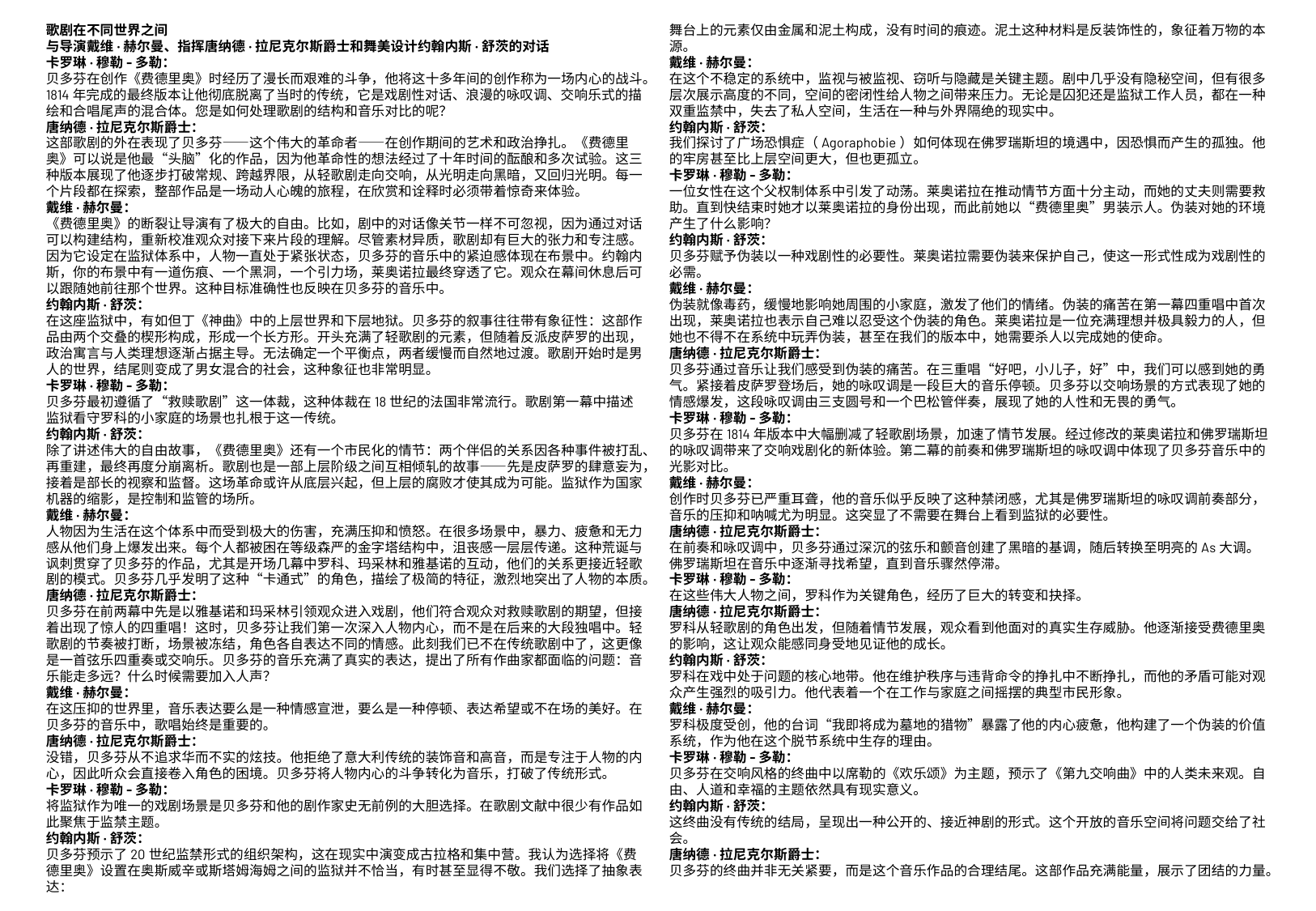

歌剧在不同世界之间
与导演戴维·赫尔曼、指挥唐纳德·拉尼克尔斯爵士和舞美设计约翰内斯·舒茨的对话
卡罗琳·穆勒-多勒：
贝多芬在创作《费德里奥》时经历了漫长而艰难的斗争，他将这十多年间的创作称为一场内心的战斗。1814年完成的最终版本让他彻底脱离了当时的传统，它是戏剧性对话、浪漫的咏叹调、交响乐式的描绘和合唱尾声的混合体。您是如何处理歌剧的结构和音乐对比的呢？
唐纳德·拉尼克尔斯爵士：
这部歌剧的外在表现了贝多芬——这个伟大的革命者——在创作期间的艺术和政治挣扎。《费德里奥》可以说是他最“头脑”化的作品，因为他革命性的想法经过了十年时间的酝酿和多次试验。这三种版本展现了他逐步打破常规、跨越界限，从轻歌剧走向交响，从光明走向黑暗，又回归光明。每一个片段都在探索，整部作品是一场动人心魄的旅程，在欣赏和诠释时必须带着惊奇来体验。
戴维·赫尔曼：
《费德里奥》的断裂让导演有了极大的自由。比如，剧中的对话像关节一样不可忽视，因为通过对话可以构建结构，重新校准观众对接下来片段的理解。尽管素材异质，歌剧却有巨大的张力和专注感。因为它设定在监狱体系中，人物一直处于紧张状态，贝多芬的音乐中的紧迫感体现在布景中。约翰内斯，你的布景中有一道伤痕、一个黑洞，一个引力场，莱奥诺拉最终穿透了它。观众在幕间休息后可以跟随她前往那个世界。这种目标准确性也反映在贝多芬的音乐中。
约翰内斯·舒茨：
在这座监狱中，有如但丁《神曲》中的上层世界和下层地狱。贝多芬的叙事往往带有象征性：这部作品由两个交叠的楔形构成，形成一个长方形。开头充满了轻歌剧的元素，但随着反派皮萨罗的出现，政治寓言与人类理想逐渐占据主导。无法确定一个平衡点，两者缓慢而自然地过渡。歌剧开始时是男人的世界，结尾则变成了男女混合的社会，这种象征也非常明显。
卡罗琳·穆勒-多勒：
贝多芬最初遵循了“救赎歌剧”这一体裁，这种体裁在18世纪的法国非常流行。歌剧第一幕中描述监狱看守罗科的小家庭的场景也扎根于这一传统。
约翰内斯·舒茨：
除了讲述伟大的自由故事，《费德里奥》还有一个市民化的情节：两个伴侣的关系因各种事件被打乱、再重建，最终再度分崩离析。歌剧也是一部上层阶级之间互相倾轧的故事——先是皮萨罗的肆意妄为，接着是部长的视察和监督。这场革命或许从底层兴起，但上层的腐败才使其成为可能。监狱作为国家机器的缩影，是控制和监管的场所。
戴维·赫尔曼：
人物因为生活在这个体系中而受到极大的伤害，充满压抑和愤怒。在很多场景中，暴力、疲惫和无力感从他们身上爆发出来。每个人都被困在等级森严的金字塔结构中，沮丧感一层层传递。这种荒诞与讽刺贯穿了贝多芬的作品，尤其是开场几幕中罗科、玛采林和雅基诺的互动，他们的关系更接近轻歌剧的模式。贝多芬几乎发明了这种“卡通式”的角色，描绘了极简的特征，激烈地突出了人物的本质。
唐纳德·拉尼克尔斯爵士：
贝多芬在前两幕中先是以雅基诺和玛采林引领观众进入戏剧，他们符合观众对救赎歌剧的期望，但接着出现了惊人的四重唱！这时，贝多芬让我们第一次深入人物内心，而不是在后来的大段独唱中。轻歌剧的节奏被打断，场景被冻结，角色各自表达不同的情感。此刻我们已不在传统歌剧中了，这更像是一首弦乐四重奏或交响乐。贝多芬的音乐充满了真实的表达，提出了所有作曲家都面临的问题：音乐能走多远？什么时候需要加入人声？
戴维·赫尔曼：
在这压抑的世界里，音乐表达要么是一种情感宣泄，要么是一种停顿、表达希望或不在场的美好。在贝多芬的音乐中，歌唱始终是重要的。
唐纳德·拉尼克尔斯爵士：
没错，贝多芬从不追求华而不实的炫技。他拒绝了意大利传统的装饰音和高音，而是专注于人物的内心，因此听众会直接卷入角色的困境。贝多芬将人物内心的斗争转化为音乐，打破了传统形式。
卡罗琳·穆勒-多勒：
将监狱作为唯一的戏剧场景是贝多芬和他的剧作家史无前例的大胆选择。在歌剧文献中很少有作品如此聚焦于监禁主题。
约翰内斯·舒茨：
贝多芬预示了20世纪监禁形式的组织架构，这在现实中演变成古拉格和集中营。我认为选择将《费德里奥》设置在奥斯威辛或斯塔姆海姆之间的监狱并不恰当，有时甚至显得不敬。我们选择了抽象表达：
舞台上的元素仅由金属和泥土构成，没有时间的痕迹。泥土这种材料是反装饰性的，象征着万物的本源。
戴维·赫尔曼：
在这个不稳定的系统中，监视与被监视、窃听与隐藏是关键主题。剧中几乎没有隐秘空间，但有很多层次展示高度的不同，空间的密闭性给人物之间带来压力。无论是囚犯还是监狱工作人员，都在一种双重监禁中，失去了私人空间，生活在一种与外界隔绝的现实中。
约翰内斯·舒茨：
我们探讨了广场恐惧症（Agoraphobie）如何体现在佛罗瑞斯坦的境遇中，因恐惧而产生的孤独。他的牢房甚至比上层空间更大，但也更孤立。
卡罗琳·穆勒-多勒：
一位女性在这个父权制体系中引发了动荡。莱奥诺拉在推动情节方面十分主动，而她的丈夫则需要救助。直到快结束时她才以莱奥诺拉的身份出现，而此前她以“费德里奥”男装示人。伪装对她的环境产生了什么影响？
约翰内斯·舒茨：
贝多芬赋予伪装以一种戏剧性的必要性。莱奥诺拉需要伪装来保护自己，使这一形式性成为戏剧性的必需。
戴维·赫尔曼：
伪装就像毒药，缓慢地影响她周围的小家庭，激发了他们的情绪。伪装的痛苦在第一幕四重唱中首次出现，莱奥诺拉也表示自己难以忍受这个伪装的角色。莱奥诺拉是一位充满理想并极具毅力的人，但她也不得不在系统中玩弄伪装，甚至在我们的版本中，她需要杀人以完成她的使命。
唐纳德·拉尼克尔斯爵士：
贝多芬通过音乐让我们感受到伪装的痛苦。在三重唱“好吧，小儿子，好”中，我们可以感到她的勇气。紧接着皮萨罗登场后，她的咏叹调是一段巨大的音乐停顿。贝多芬以交响场景的方式表现了她的情感爆发，这段咏叹调由三支圆号和一个巴松管伴奏，展现了她的人性和无畏的勇气。
卡罗琳·穆勒-多勒：
贝多芬在1814年版本中大幅删减了轻歌剧场景，加速了情节发展。经过修改的莱奥诺拉和佛罗瑞斯坦的咏叹调带来了交响戏剧化的新体验。第二幕的前奏和佛罗瑞斯坦的咏叹调中体现了贝多芬音乐中的光影对比。
戴维·赫尔曼：
创作时贝多芬已严重耳聋，他的音乐似乎反映了这种禁闭感，尤其是佛罗瑞斯坦的咏叹调前奏部分，音乐的压抑和呐喊尤为明显。这突显了不需要在舞台上看到监狱的必要性。
唐纳德·拉尼克尔斯爵士：
在前奏和咏叹调中，贝多芬通过深沉的弦乐和颤音创建了黑暗的基调，随后转换至明亮的As大调。佛罗瑞斯坦在音乐中逐渐寻找希望，直到音乐骤然停滞。
卡罗琳·穆勒-多勒：
在这些伟大人物之间，罗科作为关键角色，经历了巨大的转变和抉择。
唐纳德·拉尼克尔斯爵士：
罗科从轻歌剧的角色出发，但随着情节发展，观众看到他面对的真实生存威胁。他逐渐接受费德里奥的影响，这让观众能感同身受地见证他的成长。
约翰内斯·舒茨：
罗科在戏中处于问题的核心地带。他在维护秩序与违背命令的挣扎中不断挣扎，而他的矛盾可能对观众产生强烈的吸引力。他代表着一个在工作与家庭之间摇摆的典型市民形象。
戴维·赫尔曼：
罗科极度受创，他的台词“我即将成为墓地的猎物”暴露了他的内心疲惫，他构建了一个伪装的价值系统，作为他在这个脱节系统中生存的理由。
卡罗琳·穆勒-多勒：
贝多芬在交响风格的终曲中以席勒的《欢乐颂》为主题，预示了《第九交响曲》中的人类未来观。自由、人道和幸福的主题依然具有现实意义。
约翰内斯·舒茨：
这终曲没有传统的结局，呈现出一种公开的、接近神剧的形式。这个开放的音乐空间将问题交给了社会。
唐纳德·拉尼克尔斯爵士：
贝多芬的终曲并非无关紧要，而是这个音乐作品的合理结尾。这部作品充满能量，展示了团结的力量。